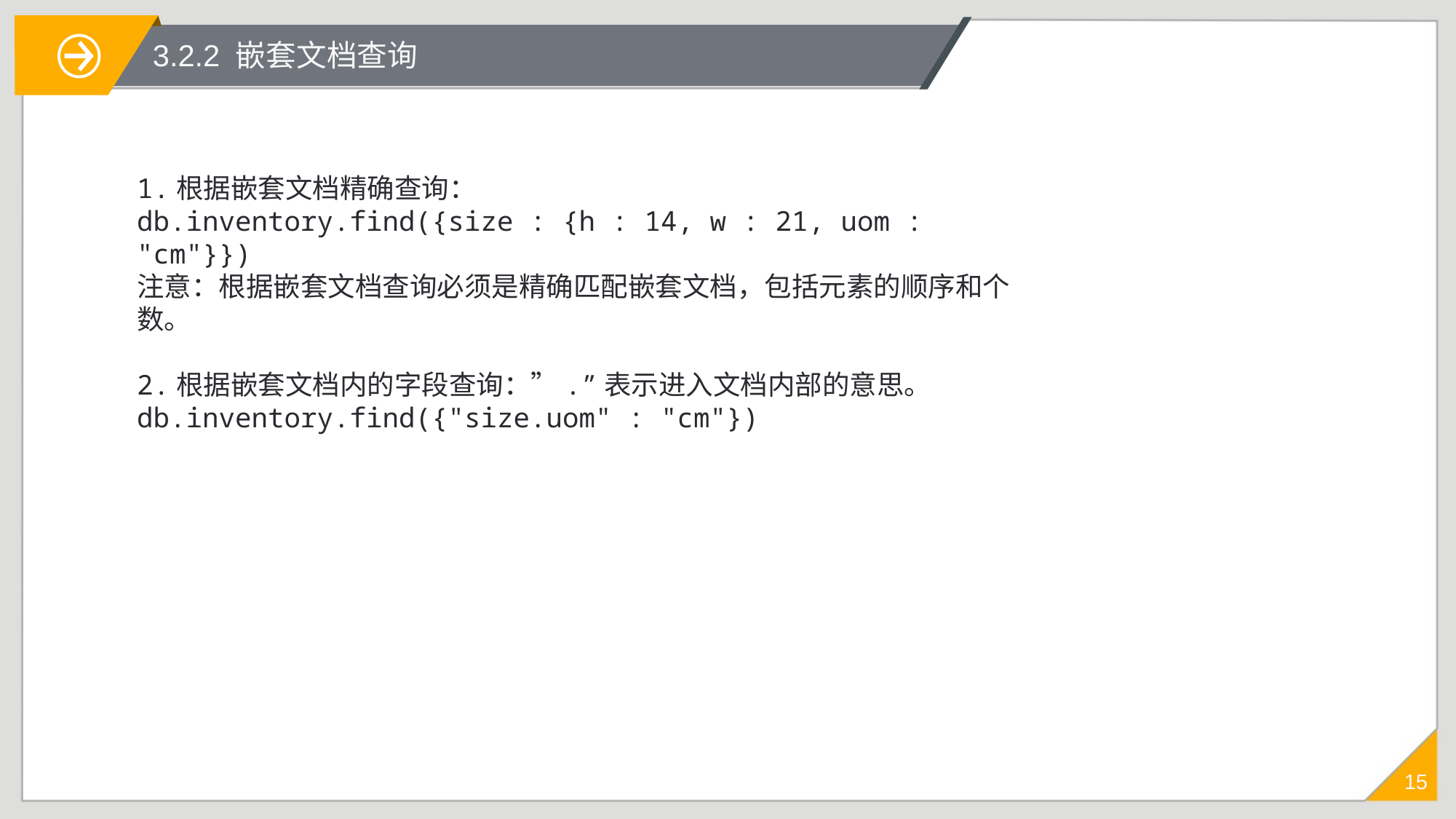

3.2.2 嵌套文档查询

1.根据嵌套文档精确查询：
db.inventory.find({size : {h : 14, w : 21, uom : "cm"}})
注意：根据嵌套文档查询必须是精确匹配嵌套文档，包括元素的顺序和个数。

2.根据嵌套文档内的字段查询：”.”表示进入文档内部的意思。
db.inventory.find({"size.uom" : "cm"})